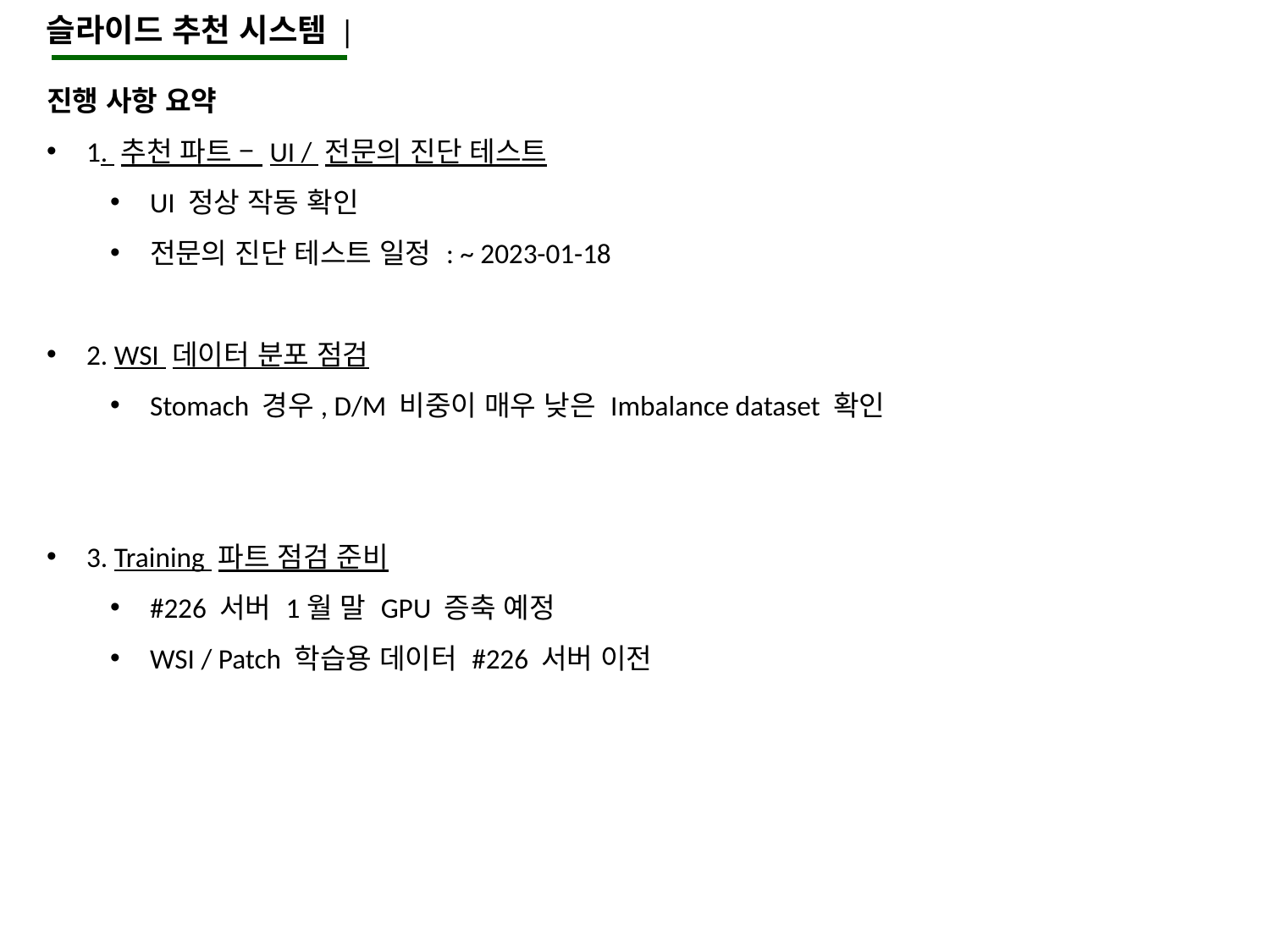

슬라이드 추천 시스템 |
진행 사항 요약
1. 추천 파트 – UI / 전문의 진단 테스트
UI 정상 작동 확인
전문의 진단 테스트 일정 : ~ 2023-01-18

2. WSI 데이터 분포 점검
Stomach 경우, D/M 비중이 매우 낮은 Imbalance dataset 확인

3. Training 파트 점검 준비
#226 서버 1월 말 GPU 증축 예정
WSI / Patch 학습용 데이터 #226 서버 이전